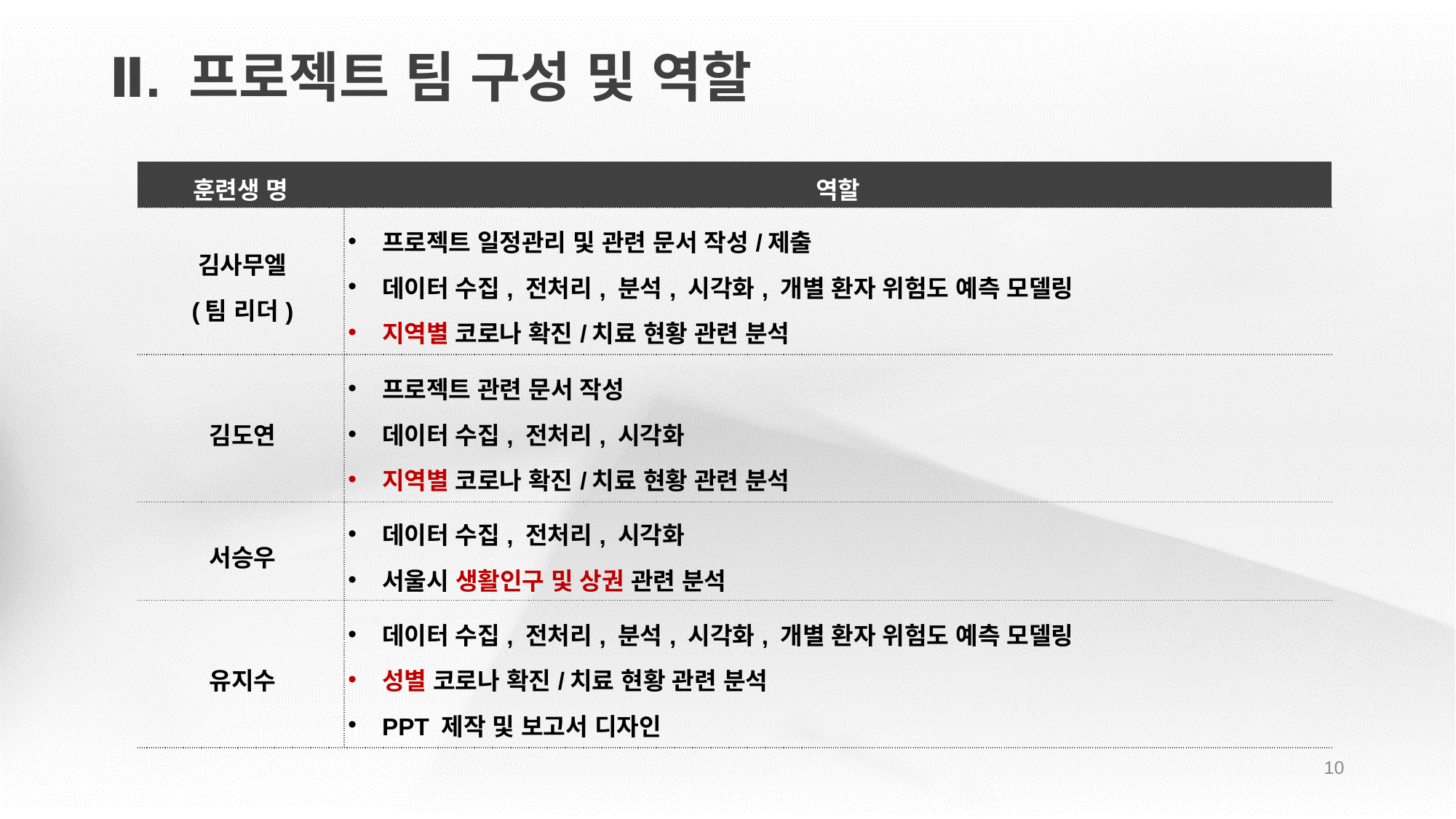

Ⅱ. 프로젝트 팀 구성 및 역할
| 훈련생 명 | 역할 |
| --- | --- |
| 김사무엘 (팀 리더) | 프로젝트 일정관리 및 관련 문서 작성/제출 데이터 수집, 전처리, 분석, 시각화, 개별 환자 위험도 예측 모델링 지역별 코로나 확진/치료 현황 관련 분석 |
| 김도연 | 프로젝트 관련 문서 작성 데이터 수집, 전처리, 시각화 지역별 코로나 확진/치료 현황 관련 분석 |
| 서승우 | 데이터 수집, 전처리, 시각화 서울시 생활인구 및 상권 관련 분석 |
| 유지수 | 데이터 수집, 전처리, 분석, 시각화, 개별 환자 위험도 예측 모델링 성별 코로나 확진/치료 현황 관련 분석 PPT 제작 및 보고서 디자인 |
10